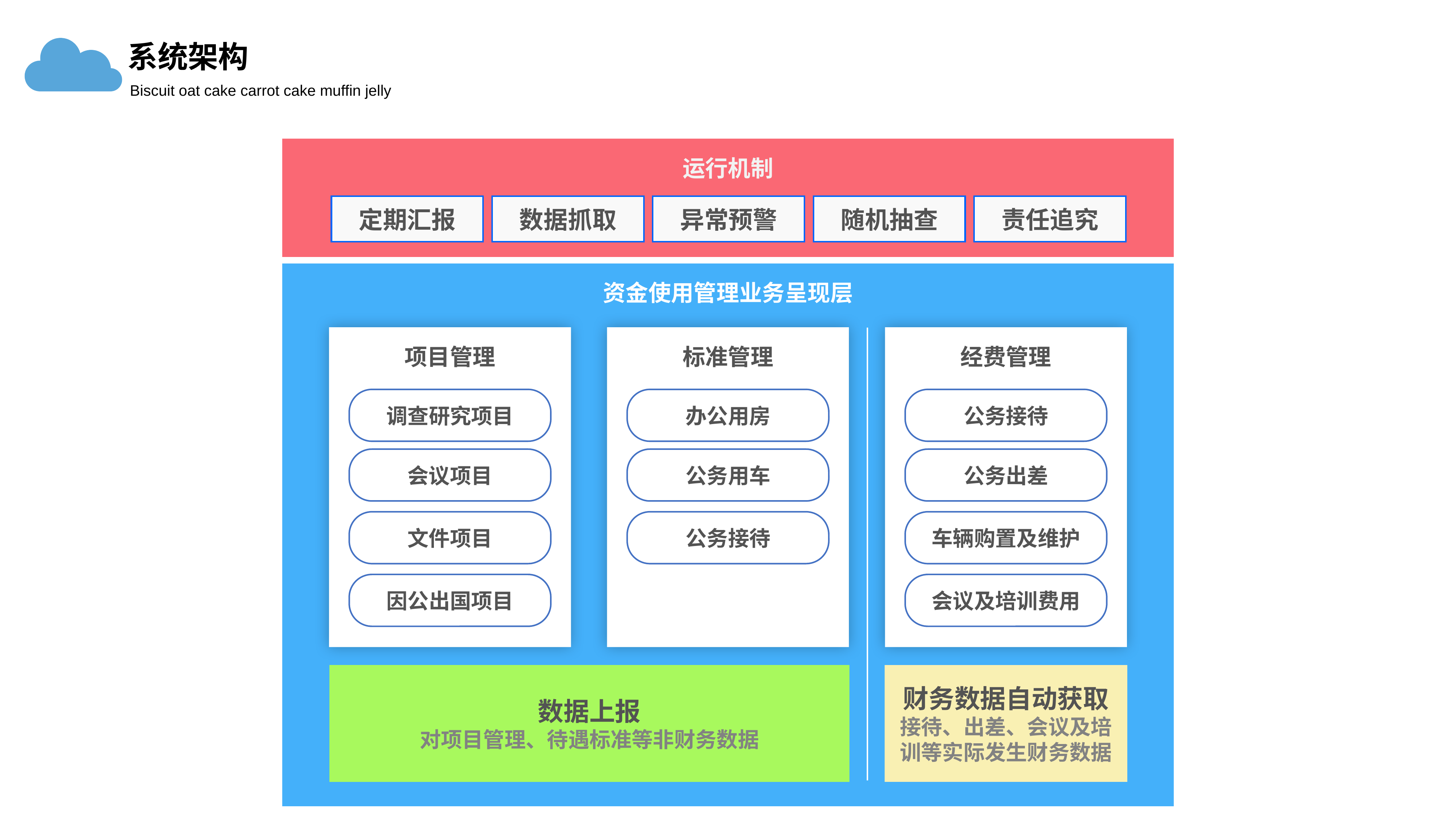

系统架构

Biscuit oat cake carrot cake muffin jelly
运行机制
定期汇报
数据抓取
异常预警
随机抽查
责任追究
资金使用管理业务呈现层
项目管理
调查研究项目
会议项目
文件项目
因公出国项目
标准管理
办公用房
公务用车
公务接待
经费管理
公务接待
公务出差
车辆购置及维护
会议及培训费用

数据上报
对项目管理、待遇标准等非财务数据
财务数据自动获取
接待、出差、会议及培训等实际发生财务数据
53